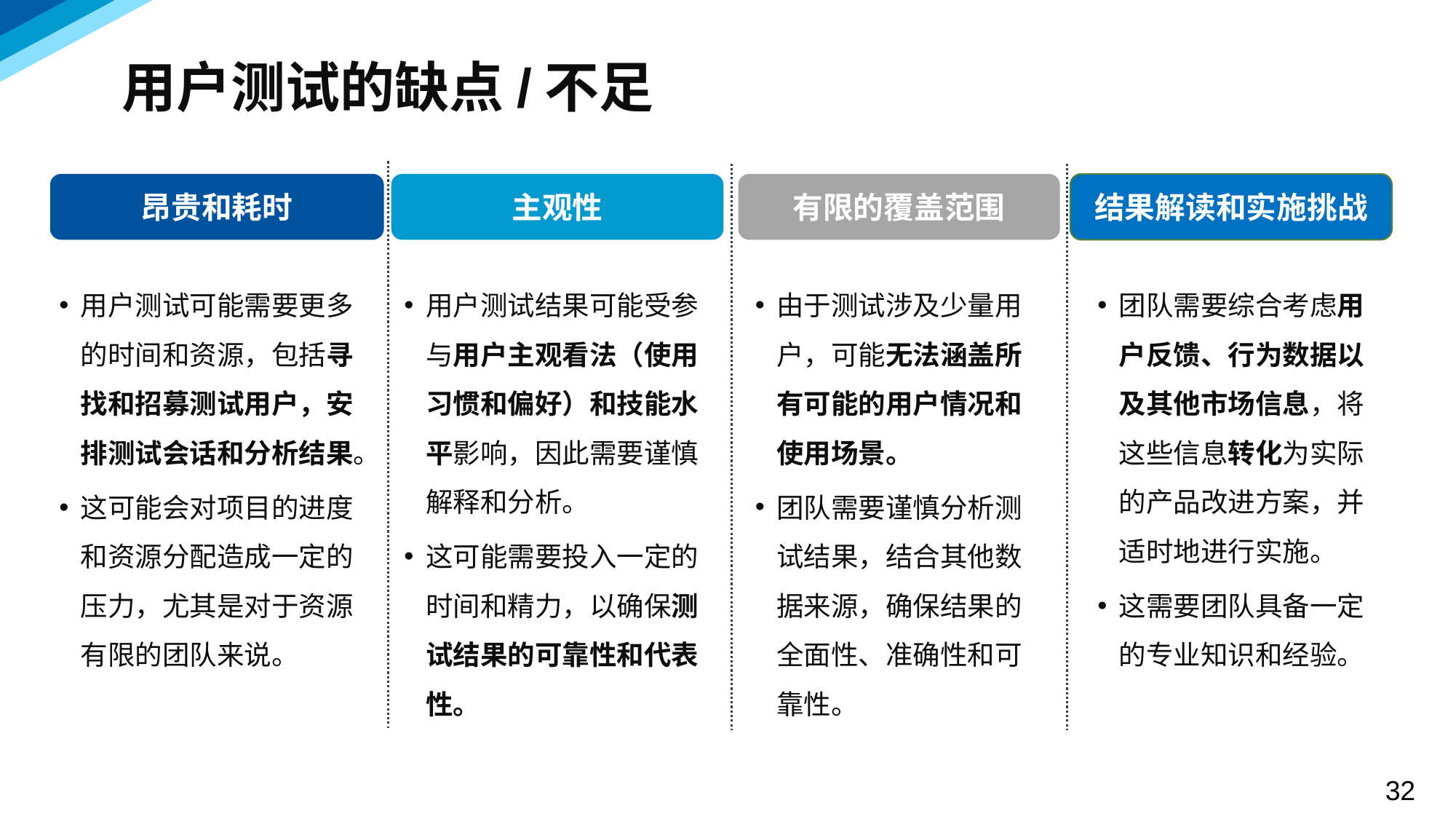

用户测试的缺点/不足
昂贵和耗时
主观性
有限的覆盖范围
结果解读和实施挑战
团队需要综合考虑用户反馈、行为数据以及其他市场信息，将这些信息转化为实际的产品改进方案，并适时地进行实施。
这需要团队具备一定的专业知识和经验。
由于测试涉及少量用户，可能无法涵盖所有可能的用户情况和使用场景。
团队需要谨慎分析测试结果，结合其他数据来源，确保结果的全面性、准确性和可靠性。
用户测试可能需要更多的时间和资源，包括寻找和招募测试用户，安排测试会话和分析结果。
这可能会对项目的进度和资源分配造成一定的压力，尤其是对于资源有限的团队来说。
用户测试结果可能受参与用户主观看法（使用习惯和偏好）和技能水平影响，因此需要谨慎解释和分析。
这可能需要投入一定的时间和精力，以确保测试结果的可靠性和代表性。
32